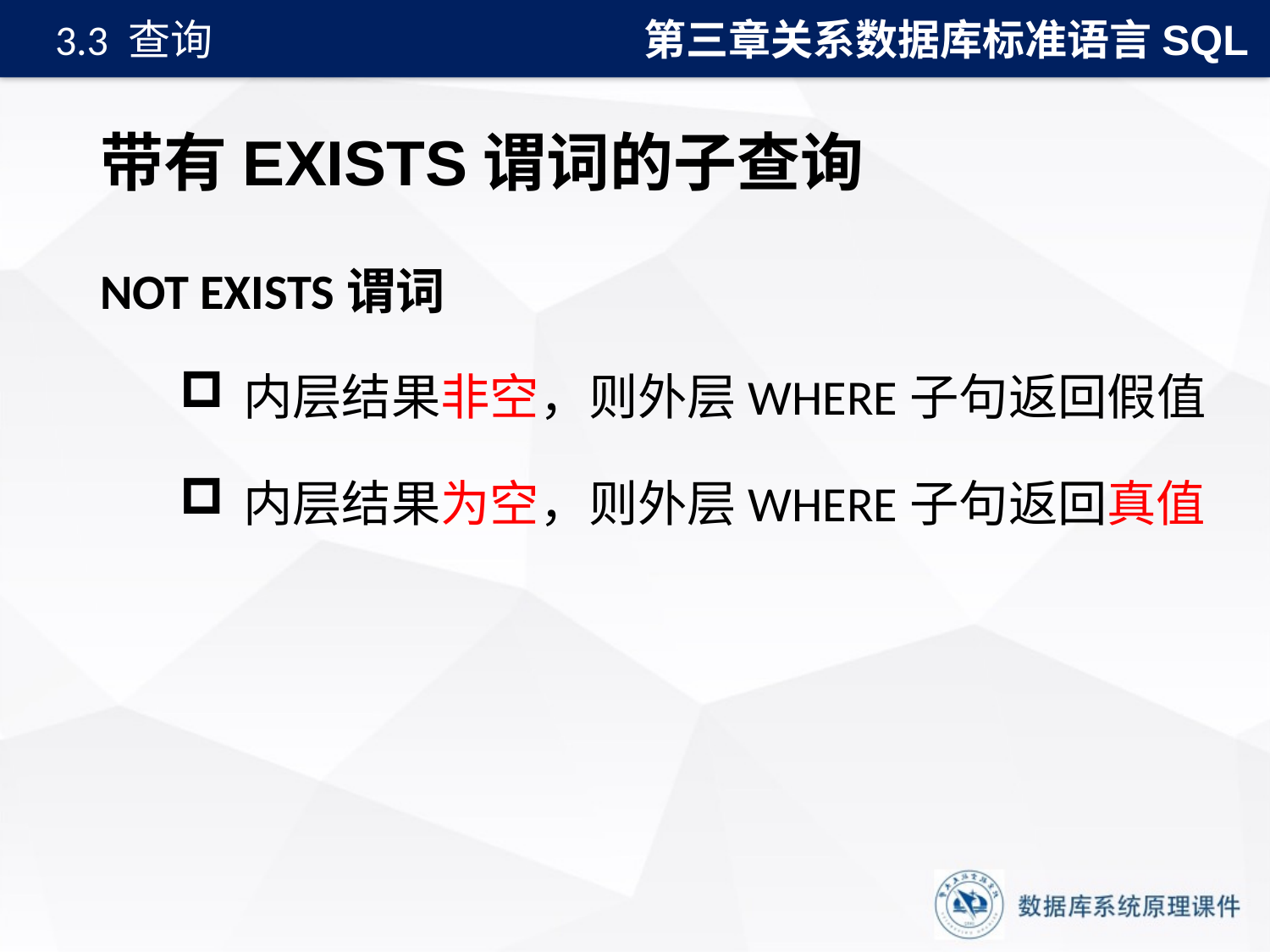

第三章关系数据库标准语言SQL
3.3 查询
# 带有EXISTS谓词的子查询
NOT EXISTS谓词
内层结果非空，则外层WHERE子句返回假值
内层结果为空，则外层WHERE子句返回真值